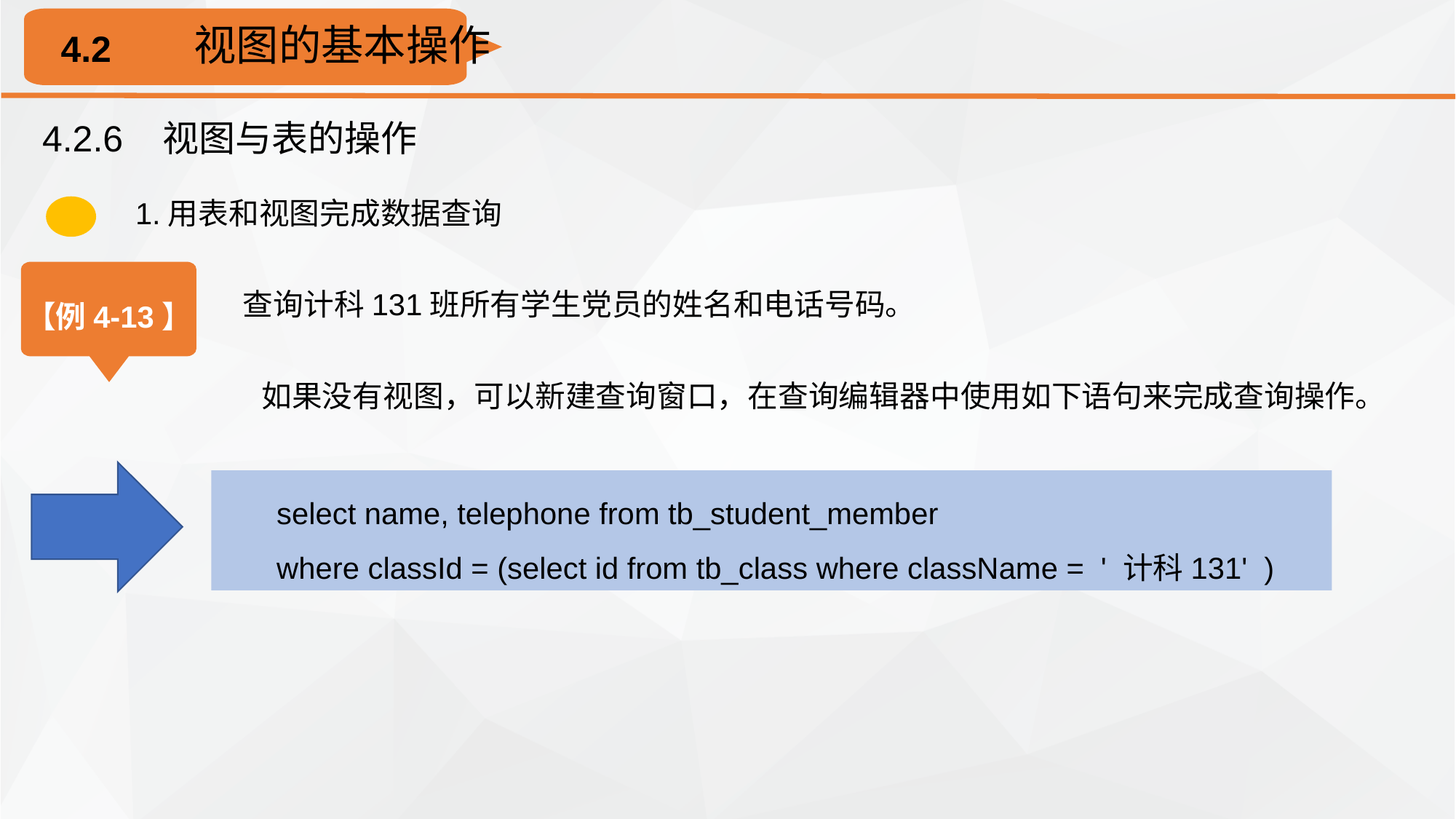

视图的基本操作
4.2
4.2.6   视图与表的操作
1.用表和视图完成数据查询

【例4-13】
查询计科131班所有学生党员的姓名和电话号码。
如果没有视图，可以新建查询窗口，在查询编辑器中使用如下语句来完成查询操作。

select name, telephone from tb_student_member
where classId = (select id from tb_class where className =  ' 计科131'  )